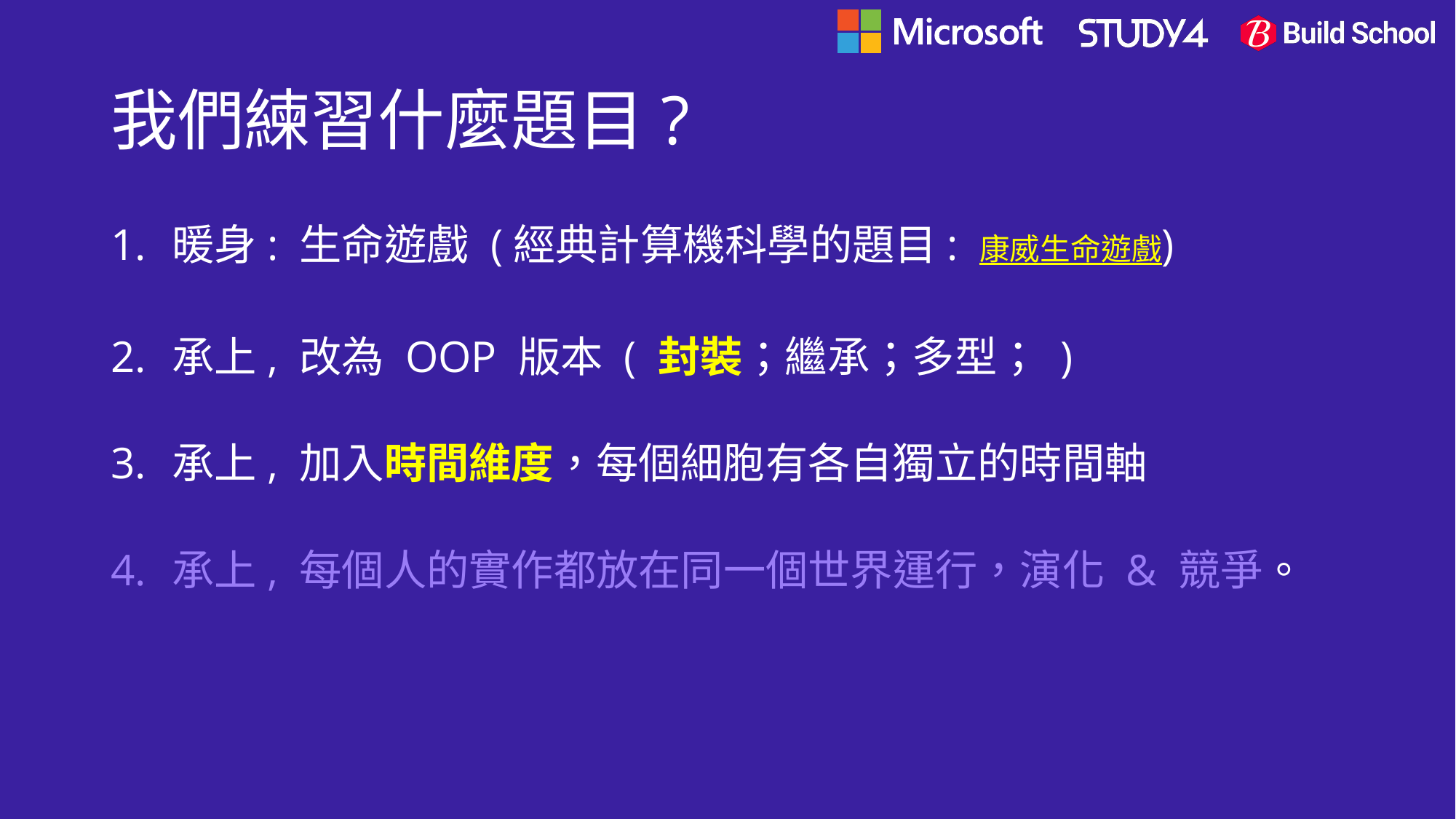

# 我們練習什麼題目?
暖身: 生命遊戲 (經典計算機科學的題目: 康威生命遊戲)
承上, 改為 OOP 版本 ( 封裝；繼承；多型； )
承上, 加入時間維度，每個細胞有各自獨立的時間軸
承上, 每個人的實作都放在同一個世界運行，演化 & 競爭。